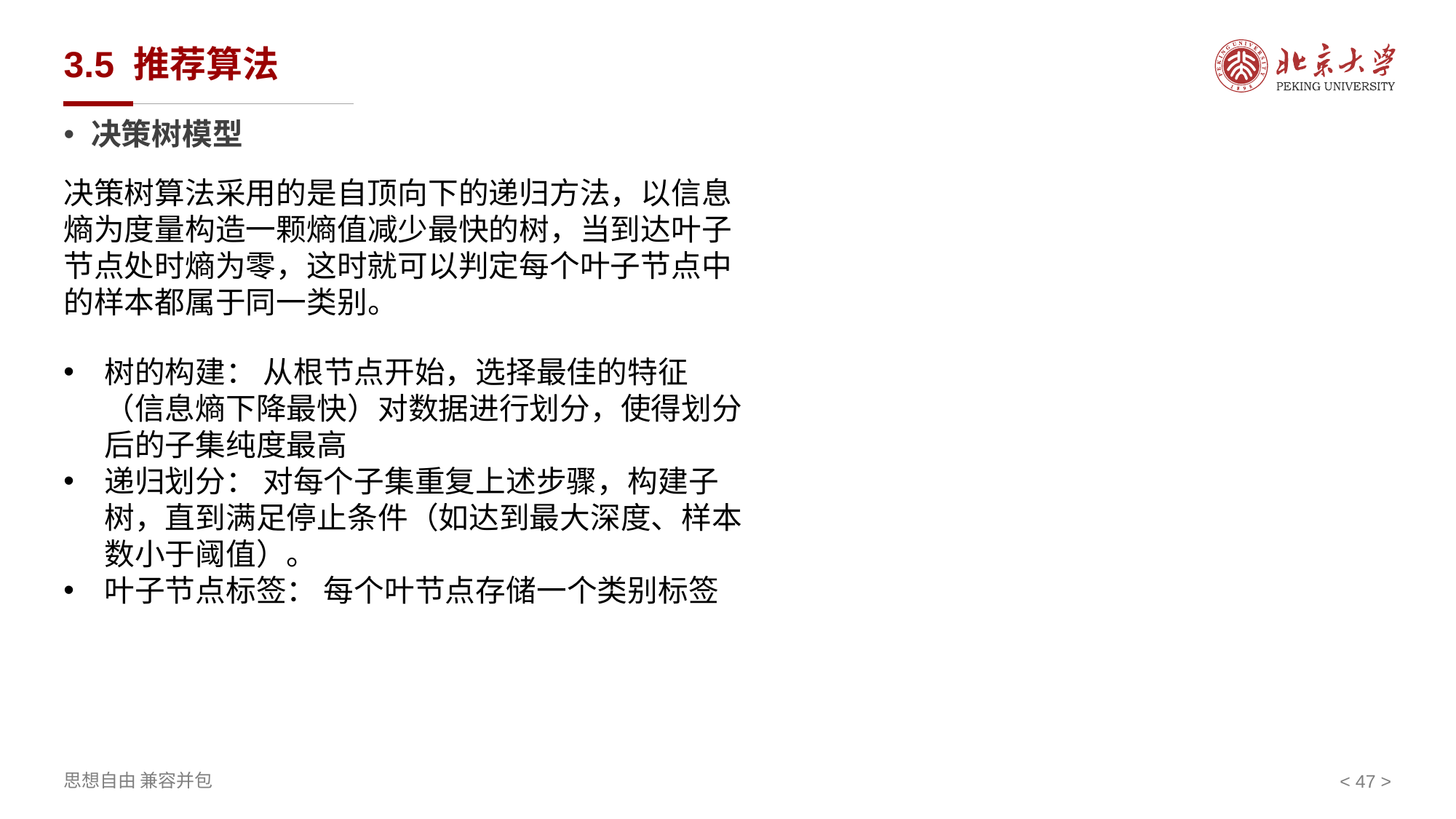

# 3.5 推荐算法
决策树模型
决策树算法采用的是自顶向下的递归方法，以信息熵为度量构造一颗熵值减少最快的树，当到达叶子节点处时熵为零，这时就可以判定每个叶子节点中的样本都属于同一类别。
树的构建： 从根节点开始，选择最佳的特征（信息熵下降最快）对数据进行划分，使得划分后的子集纯度最高
递归划分： 对每个子集重复上述步骤，构建子树，直到满足停止条件（如达到最大深度、样本数小于阈值）。
叶子节点标签： 每个叶节点存储一个类别标签
< 47 >